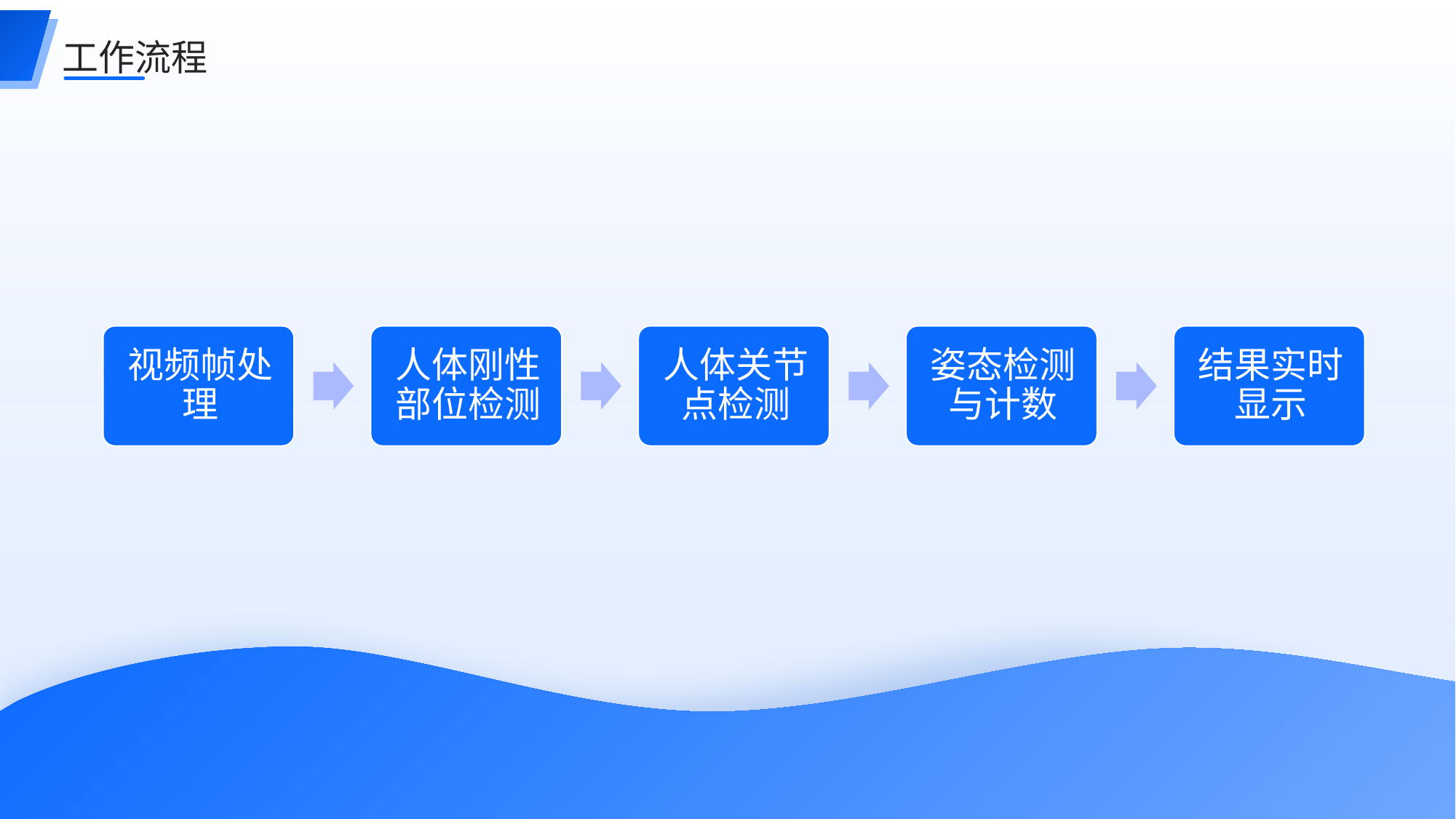

工作流程
视频帧处理

人体刚性部位检测

人体关节点检测

姿态检测与计数

结果实时显示